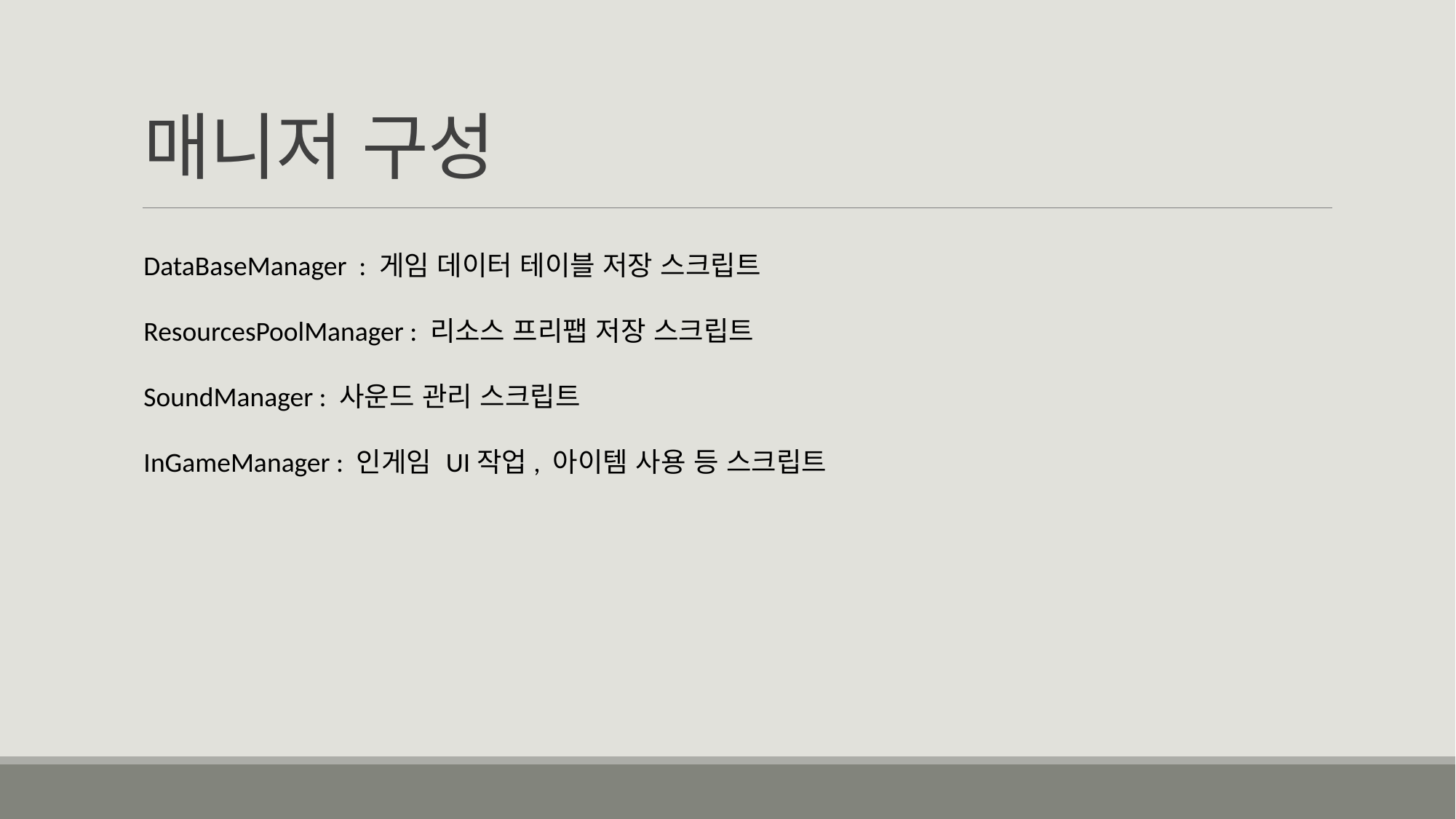

# 매니저 구성
DataBaseManager  : 게임 데이터 테이블 저장 스크립트

ResourcesPoolManager : 리소스 프리팹 저장 스크립트

SoundManager : 사운드 관리 스크립트

InGameManager : 인게임 UI작업, 아이템 사용 등 스크립트